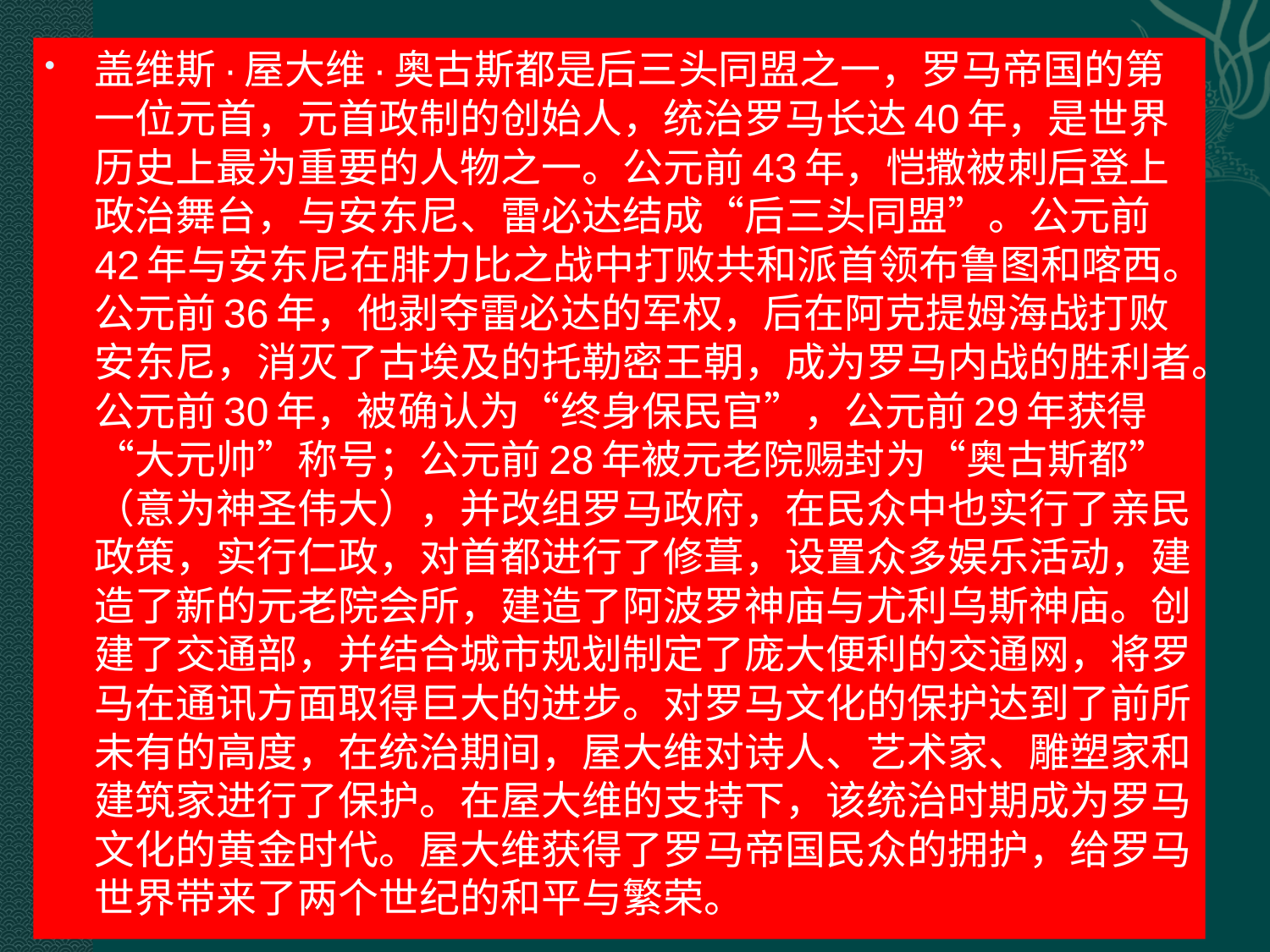

盖维斯·屋大维·奥古斯都是后三头同盟之一，罗马帝国的第一位元首，元首政制的创始人，统治罗马长达40年，是世界历史上最为重要的人物之一。公元前43年，恺撒被刺后登上政治舞台，与安东尼、雷必达结成“后三头同盟”。公元前42年与安东尼在腓力比之战中打败共和派首领布鲁图和喀西。公元前36年，他剥夺雷必达的军权，后在阿克提姆海战打败安东尼，消灭了古埃及的托勒密王朝，成为罗马内战的胜利者。公元前30年，被确认为“终身保民官”，公元前29年获得“大元帅”称号；公元前28年被元老院赐封为“奥古斯都”（意为神圣伟大），并改组罗马政府，在民众中也实行了亲民政策，实行仁政，对首都进行了修葺，设置众多娱乐活动，建造了新的元老院会所，建造了阿波罗神庙与尤利乌斯神庙。创建了交通部，并结合城市规划制定了庞大便利的交通网，将罗马在通讯方面取得巨大的进步。对罗马文化的保护达到了前所未有的高度，在统治期间，屋大维对诗人、艺术家、雕塑家和建筑家进行了保护。在屋大维的支持下，该统治时期成为罗马文化的黄金时代。屋大维获得了罗马帝国民众的拥护，给罗马世界带来了两个世纪的和平与繁荣。